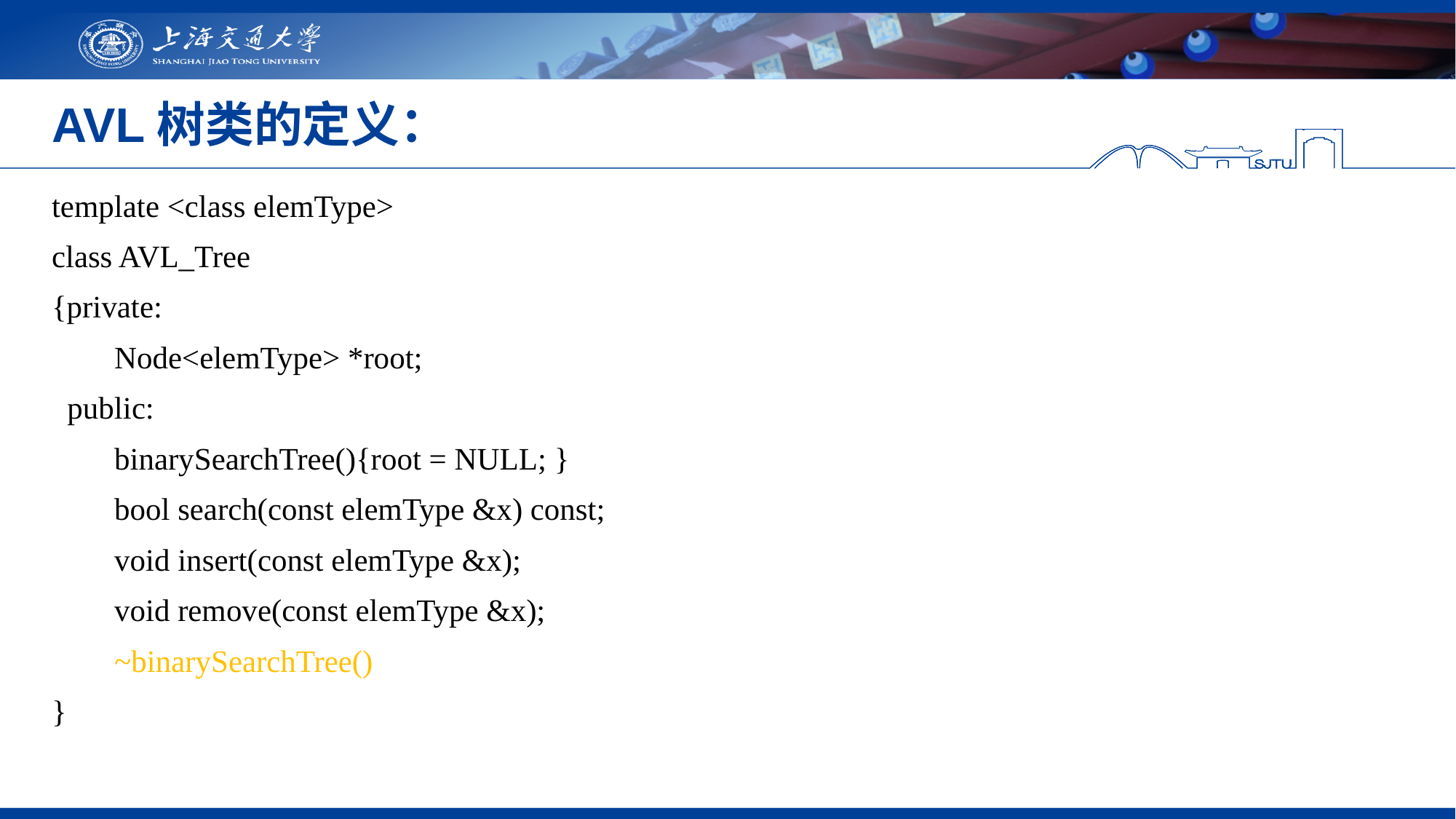

# AVL树类的定义：
template <class elemType>
class AVL_Tree
{private:
        Node<elemType> *root;
  public:
        binarySearchTree(){root = NULL; }
        bool search(const elemType &x) const;
        void insert(const elemType &x);
        void remove(const elemType &x);
        ~binarySearchTree()
}